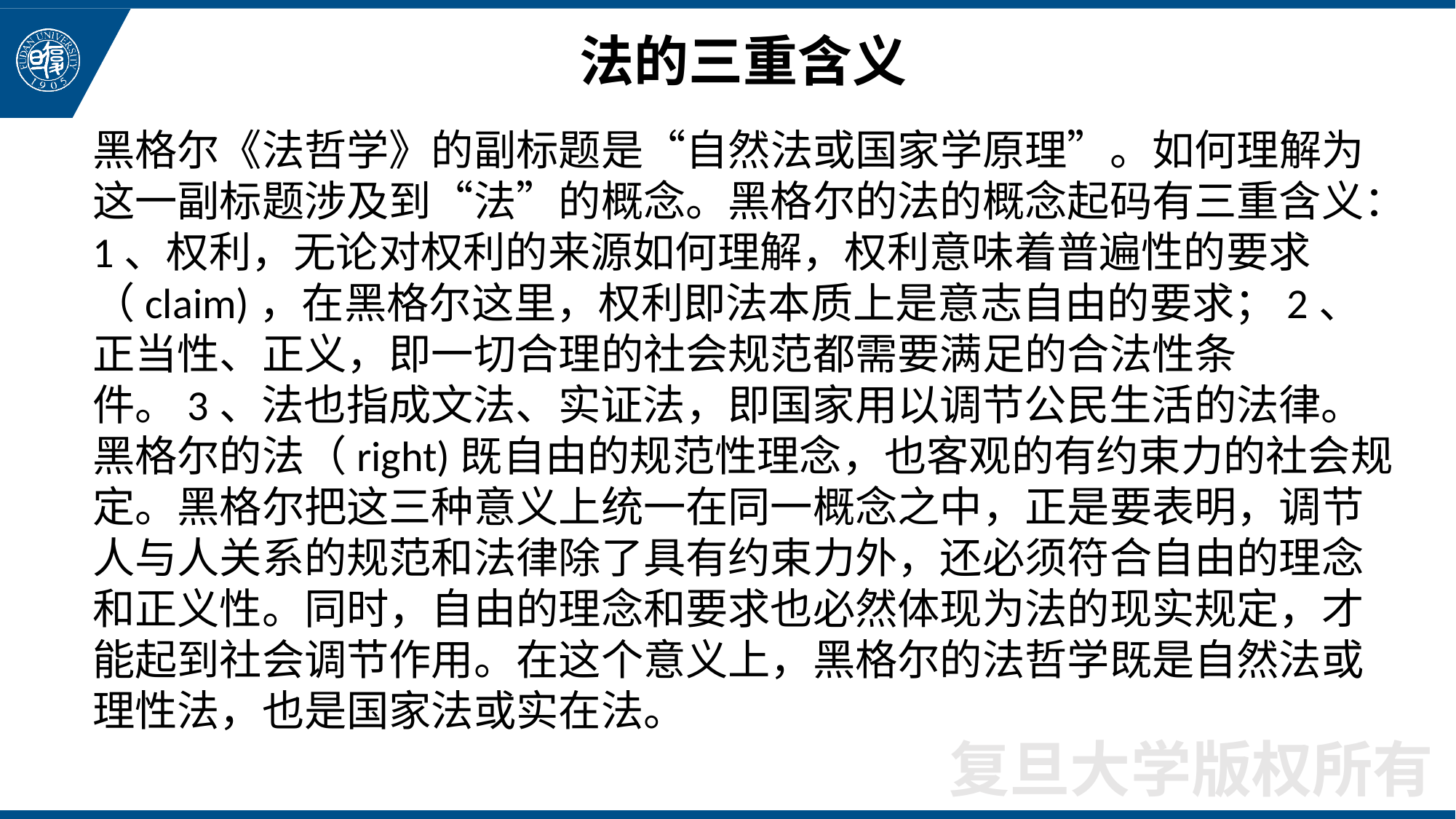

# 法的三重含义
黑格尔《法哲学》的副标题是“自然法或国家学原理”。如何理解为这一副标题涉及到“法”的概念。黑格尔的法的概念起码有三重含义：1、权利，无论对权利的来源如何理解，权利意味着普遍性的要求（claim)，在黑格尔这里，权利即法本质上是意志自由的要求；2、正当性、正义，即一切合理的社会规范都需要满足的合法性条件。3、法也指成文法、实证法，即国家用以调节公民生活的法律。
黑格尔的法（right)既自由的规范性理念，也客观的有约束力的社会规定。黑格尔把这三种意义上统一在同一概念之中，正是要表明，调节人与人关系的规范和法律除了具有约束力外，还必须符合自由的理念和正义性。同时，自由的理念和要求也必然体现为法的现实规定，才能起到社会调节作用。在这个意义上，黑格尔的法哲学既是自然法或理性法，也是国家法或实在法。